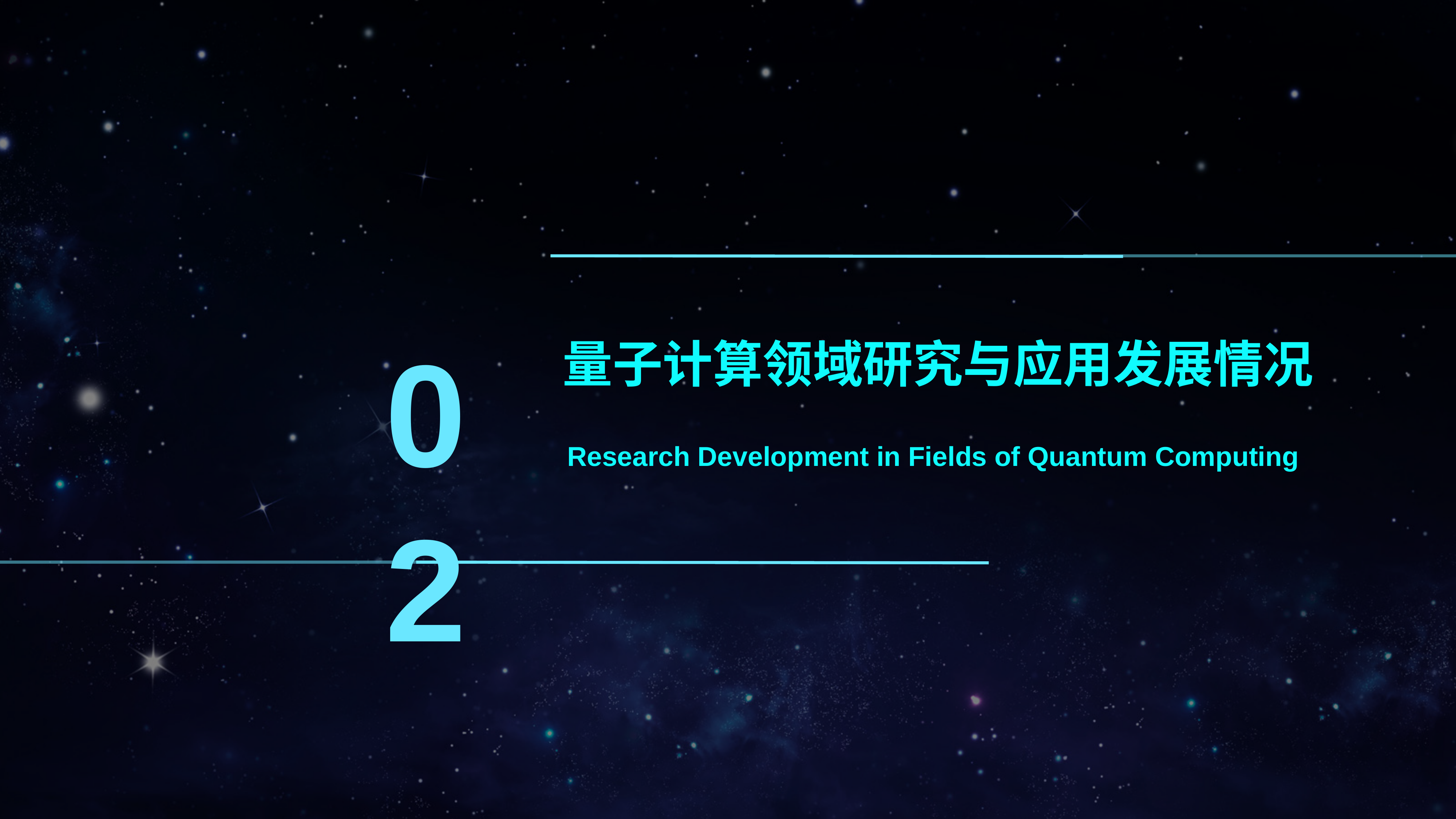

02
量子计算领域研究与应用发展情况
Research Development in Fields of Quantum Computing